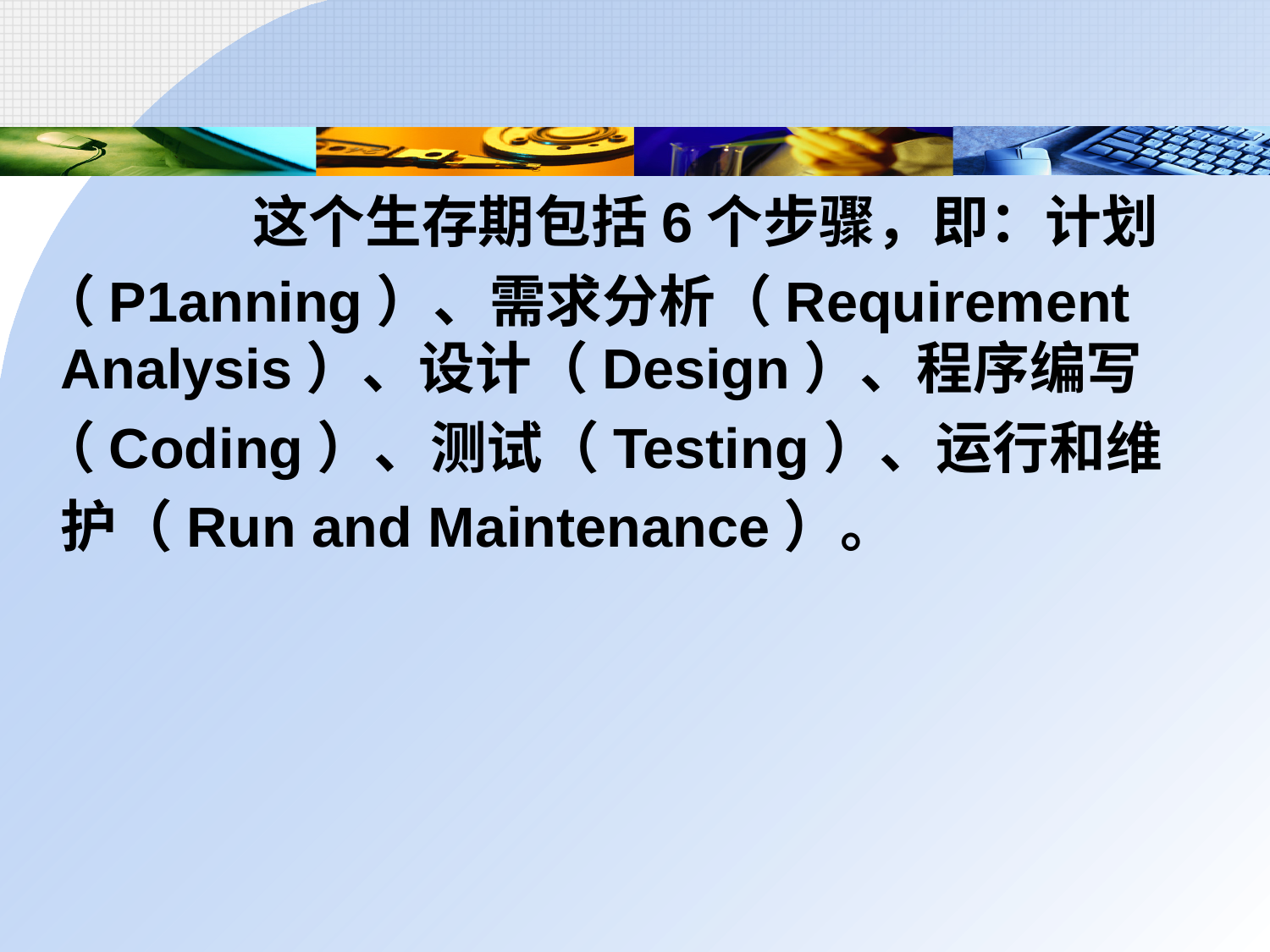

这个生存期包括6个步骤，即：计划
 （P1anning）、需求分析（Requirement Analysis）、设计（Design）、程序编写
 （Coding）、测试（Testing）、运行和维
	护（Run and Maintenance）。